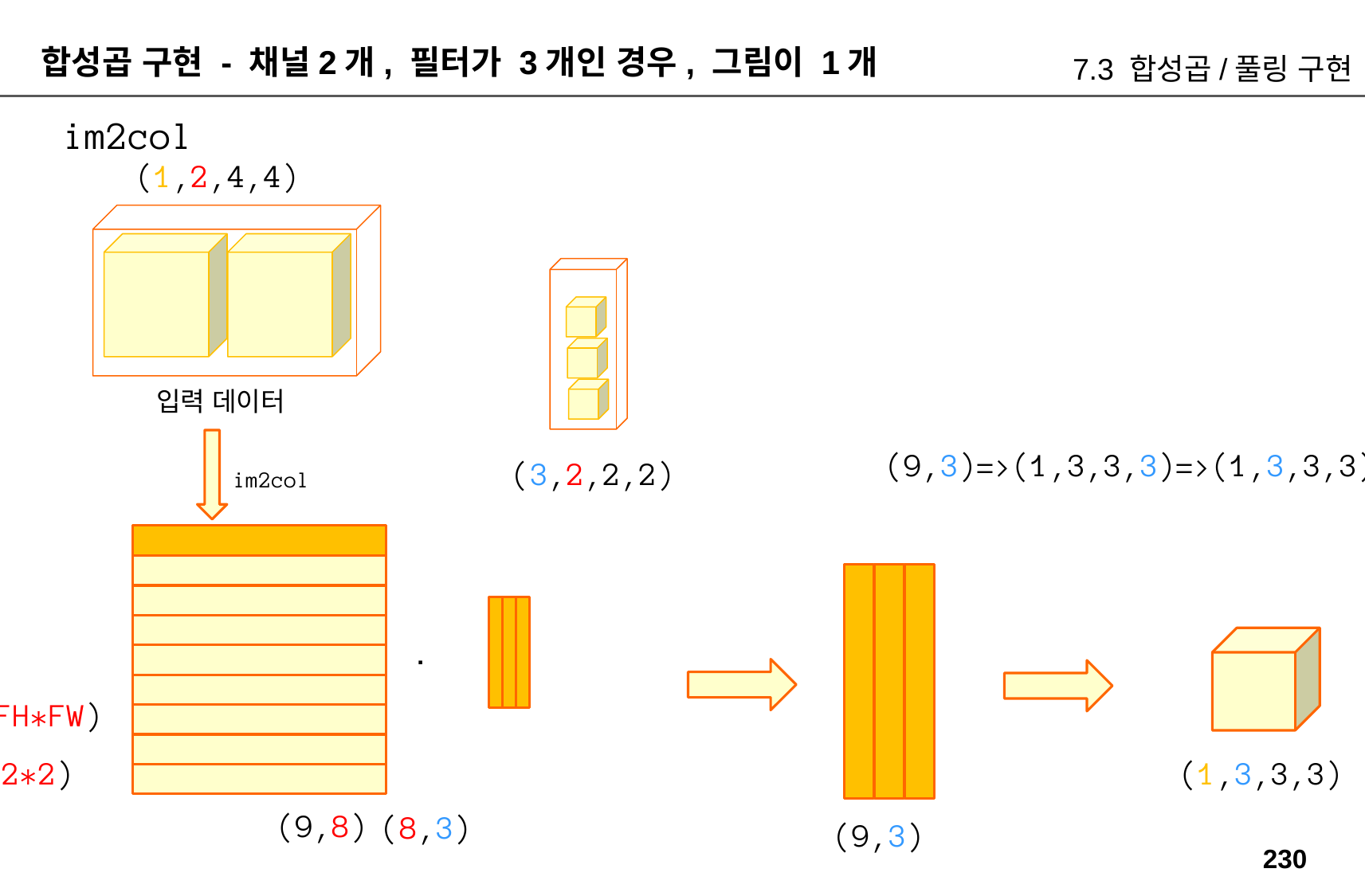

합성곱 구현 - 채널2개, 필터가 3개인 경우, 그림이 1개
7.3 합성곱/풀링 구현
im2col
(1,2,4,4)

입력 데이터

(9,3)=>(1,3,3,3)=>(1,3,3,3)
(3,2,2,2)
im2col

.

(N*OH*OW,C*FH*FW)

(1*3*3,2*2*2)
(1,3,3,3)

(9,8)
(8,3)
(9,3)